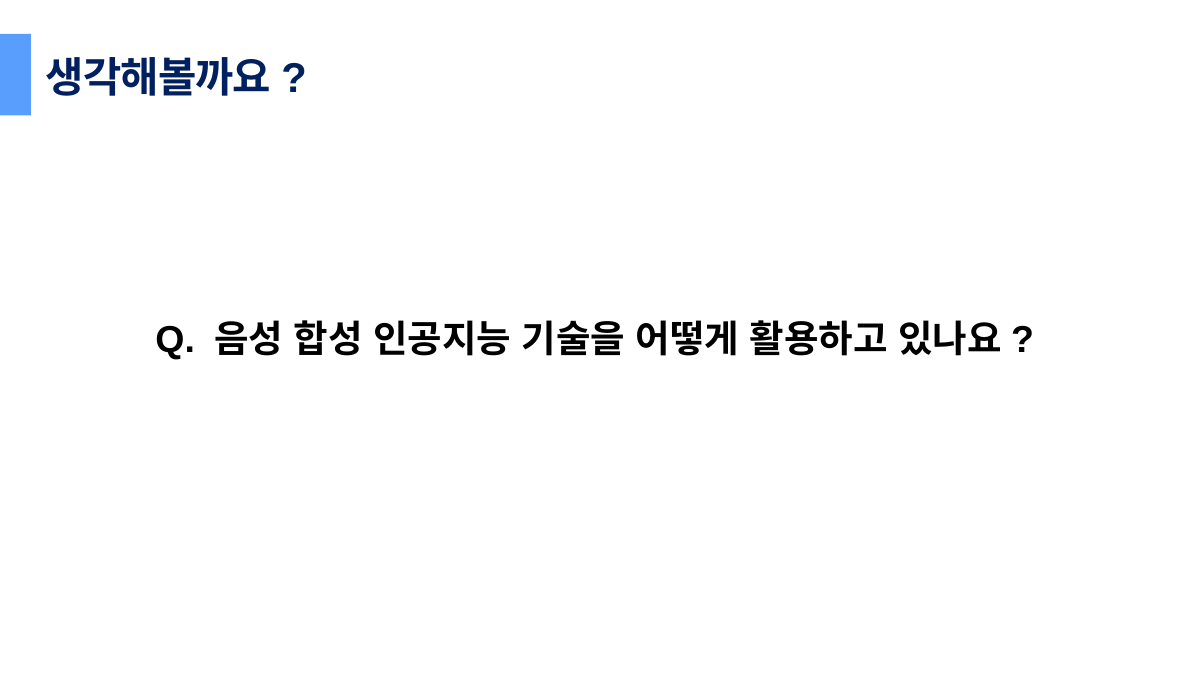

생각해볼까요?
Q. 음성 합성 인공지능 기술을 어떻게 활용하고 있나요?